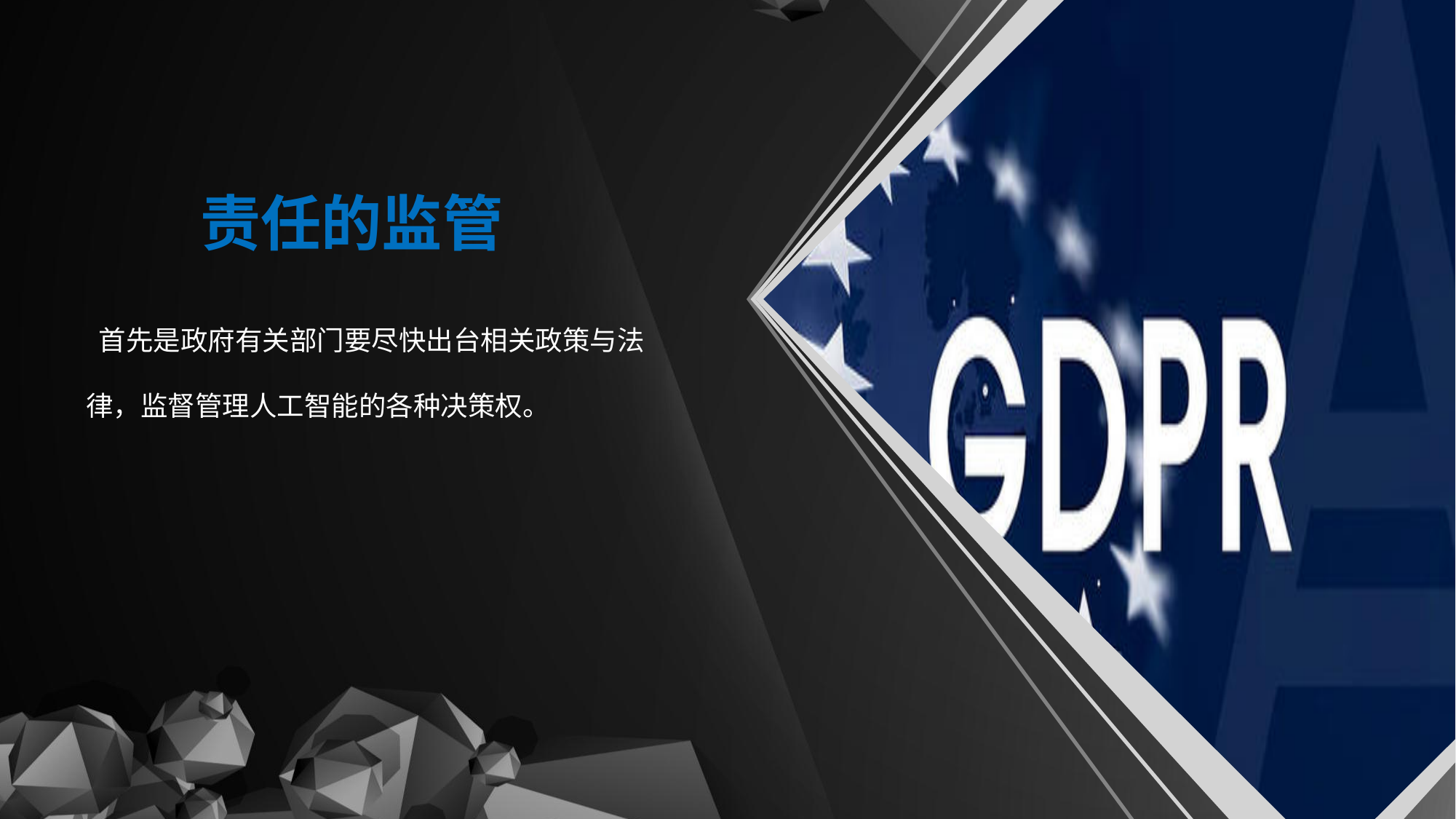

责任的监管
 首先是政府有关部门要尽快出台相关政策与法律，监督管理人工智能的各种决策权。